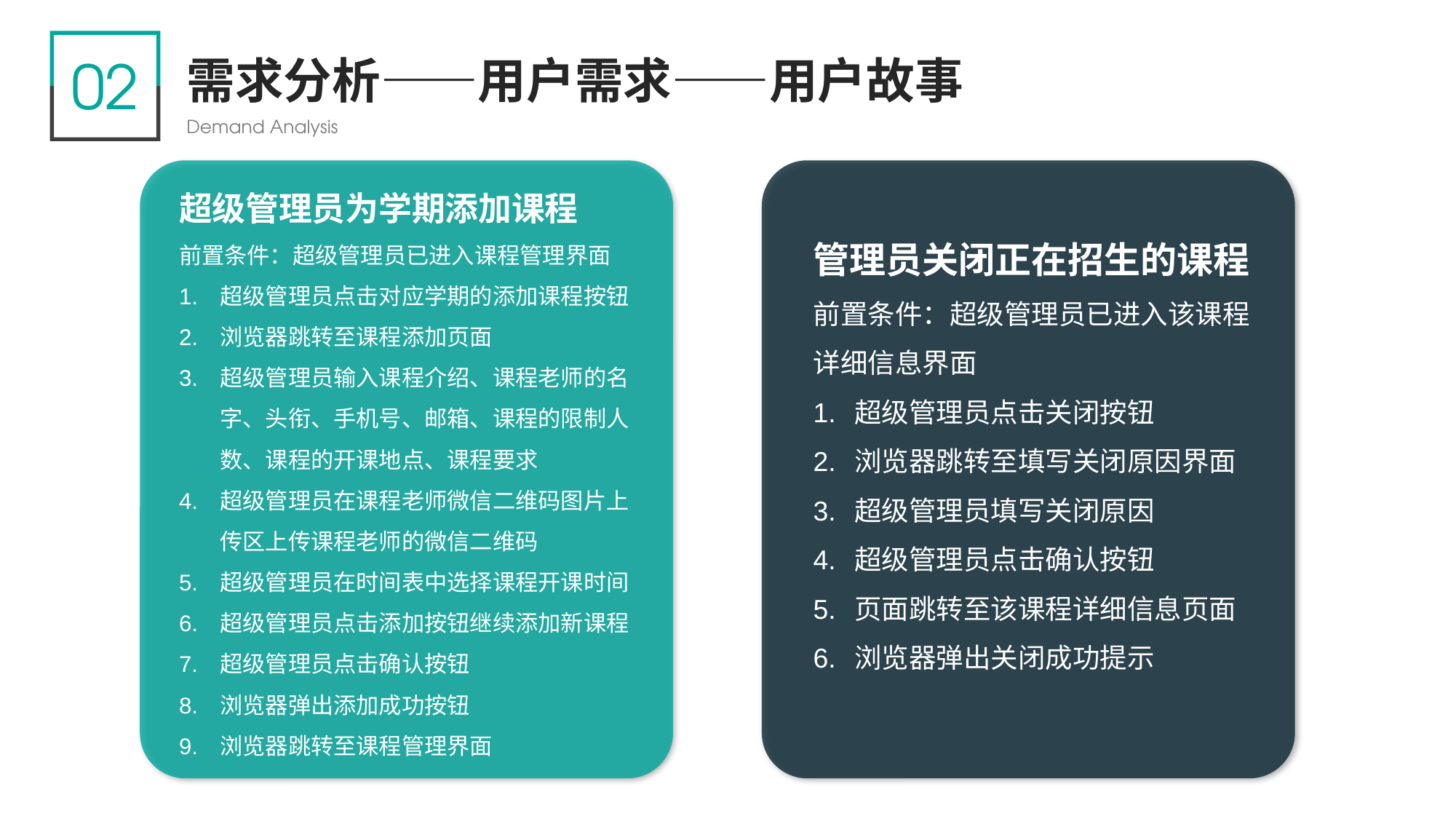

02
需求分析——用户需求——用户故事
Demand Analysis

超级管理员为学期添加课程
前置条件：超级管理员已进入课程管理界面
超级管理员点击对应学期的添加课程按钮
浏览器跳转至课程添加页面
超级管理员输入课程介绍、课程老师的名字、头衔、手机号、邮箱、课程的限制人数、课程的开课地点、课程要求
超级管理员在课程老师微信二维码图片上传区上传课程老师的微信二维码
超级管理员在时间表中选择课程开课时间
超级管理员点击添加按钮继续添加新课程
超级管理员点击确认按钮
浏览器弹出添加成功按钮
浏览器跳转至课程管理界面
管理员关闭正在招生的课程
前置条件：超级管理员已进入该课程详细信息界面
超级管理员点击关闭按钮
浏览器跳转至填写关闭原因界面
超级管理员填写关闭原因
超级管理员点击确认按钮
页面跳转至该课程详细信息页面
浏览器弹出关闭成功提示